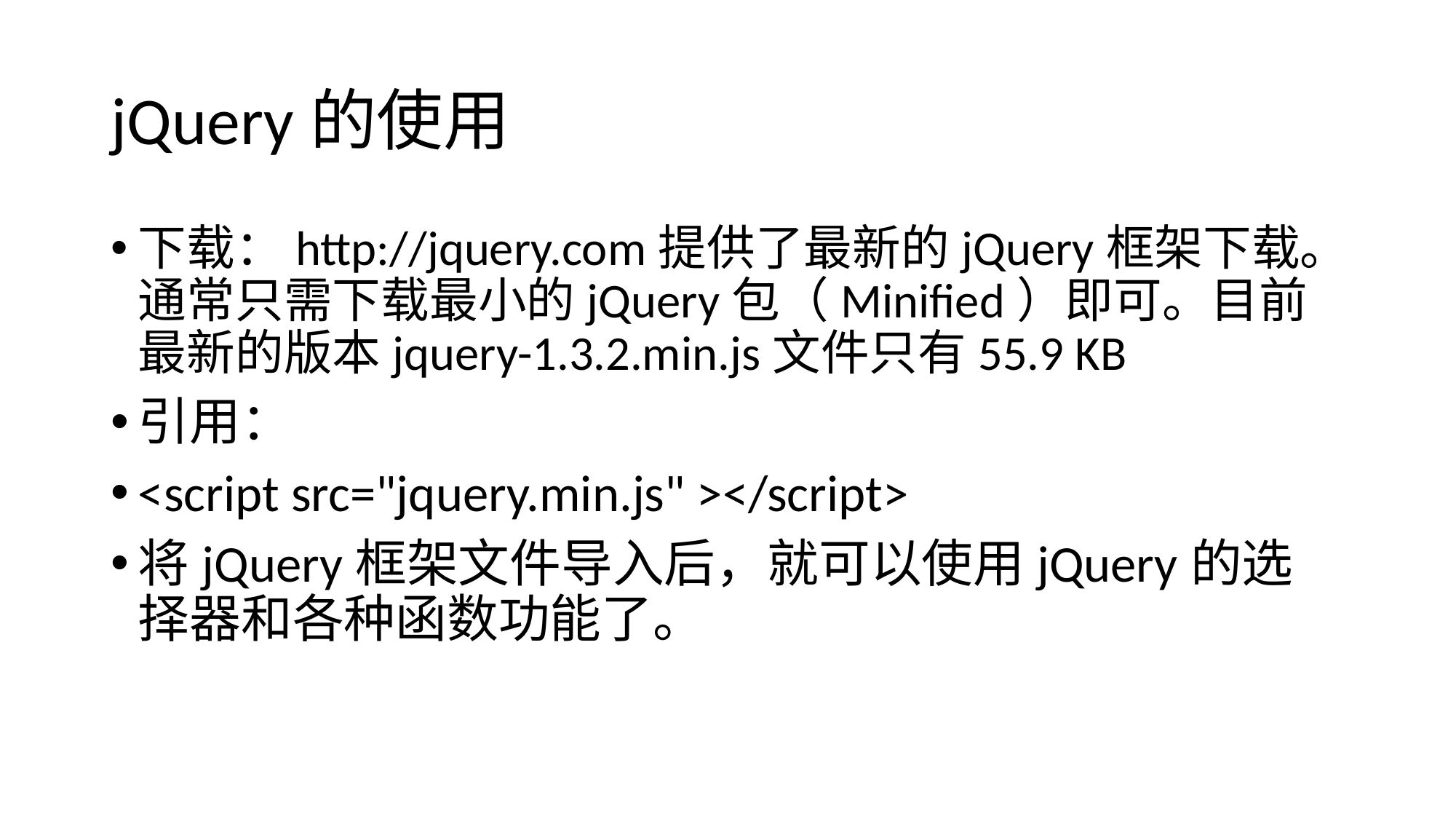

# jQuery的使用
下载：http://jquery.com提供了最新的jQuery框架下载。通常只需下载最小的jQuery包（Minified）即可。目前最新的版本jquery-1.3.2.min.js文件只有55.9 KB
引用：
<script src="jquery.min.js" ></script>
将jQuery框架文件导入后，就可以使用jQuery的选择器和各种函数功能了。